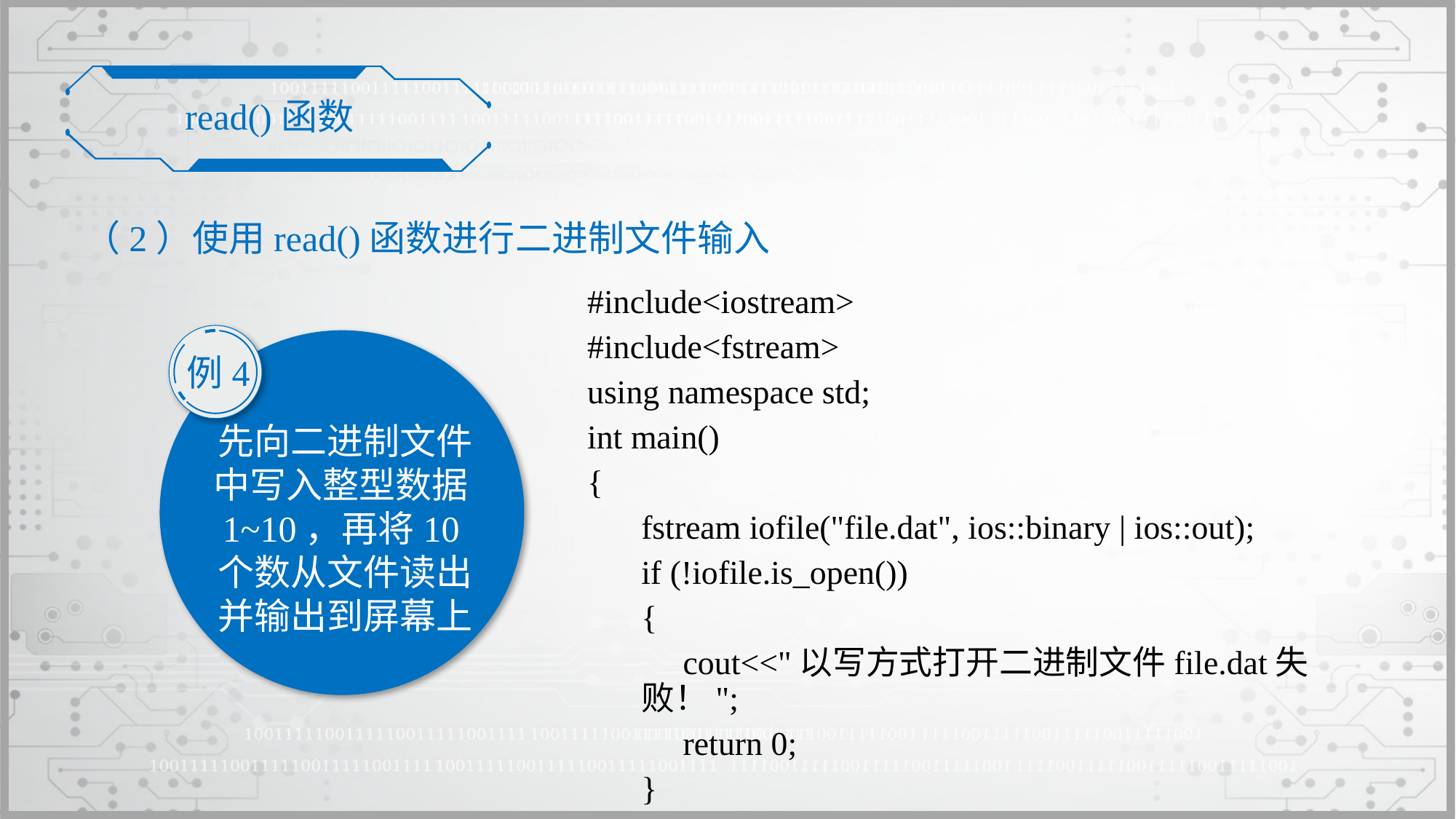

read()函数
（2）使用read()函数进行二进制文件输入
#include<iostream>
#include<fstream>
using namespace std;
int main()
{
	fstream iofile("file.dat", ios::binary | ios::out);
	if (!iofile.is_open())
	{
	     cout<<"以写方式打开二进制文件file.dat失败！";
	     return 0;
	}

例4

先向二进制文件中写入整型数据1~10，再将10个数从文件读出并输出到屏幕上